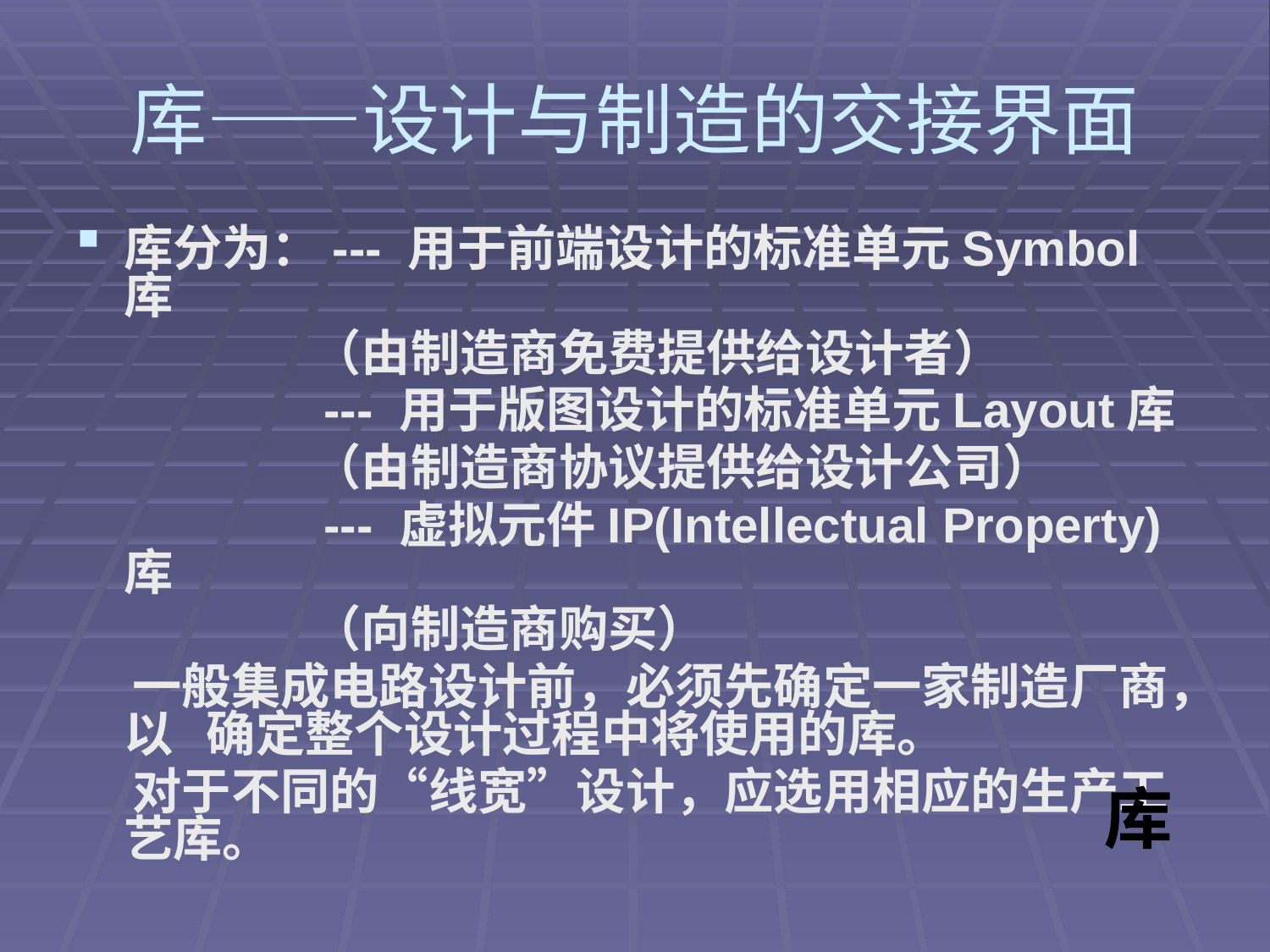

# 库——设计与制造的交接界面
库分为：--- 用于前端设计的标准单元Symbol库
                    （由制造商免费提供给设计者）
                  --- 用于版图设计的标准单元Layout库
                    （由制造商协议提供给设计公司）
                  --- 虚拟元件IP(Intellectual Property)库
                    （向制造商购买）
    一般集成电路设计前，必须先确定一家制造厂商，以   确定整个设计过程中将使用的库。
    对于不同的“线宽”设计，应选用相应的生产工艺库。
库